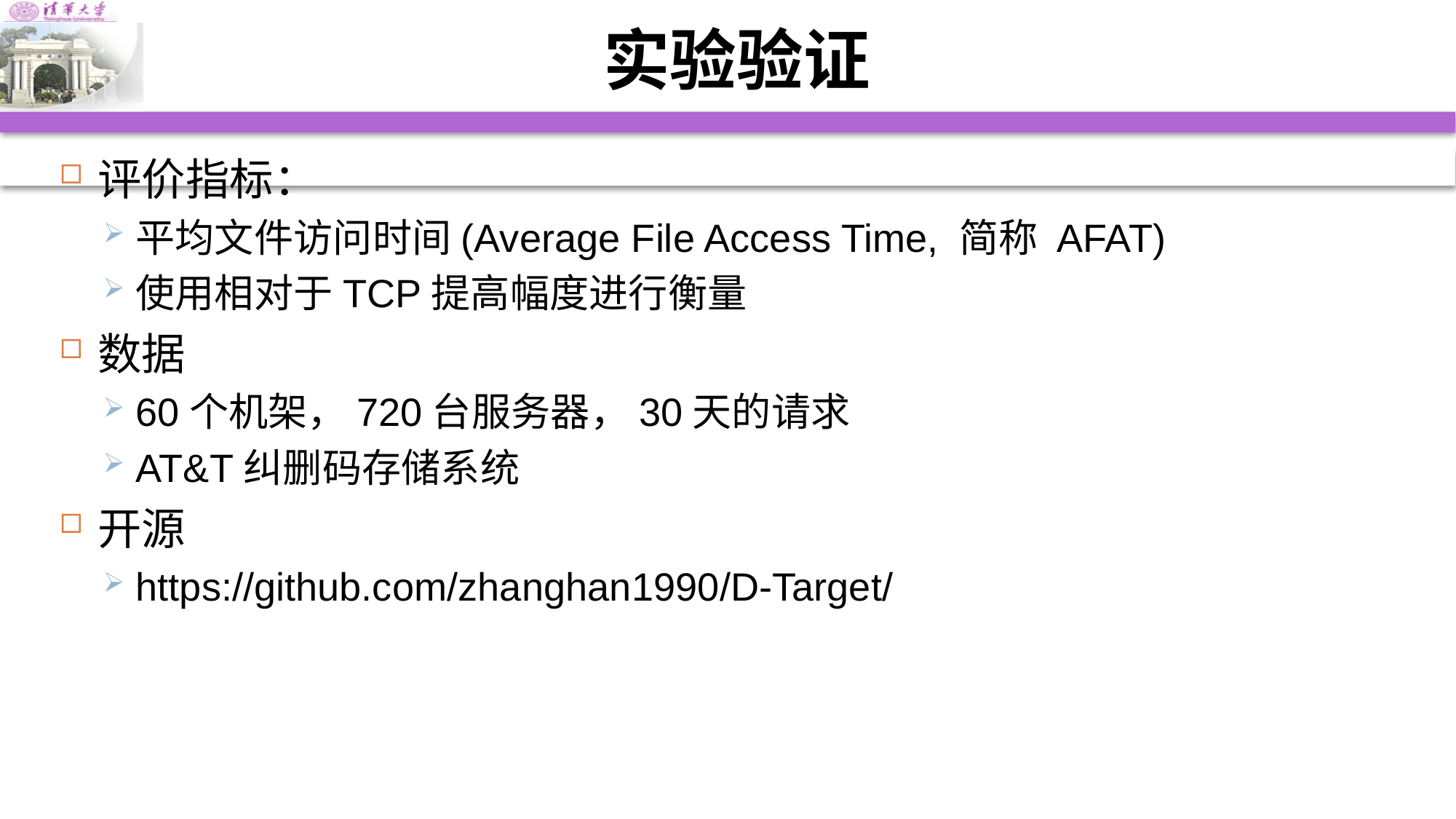

# 实验验证
评价指标：
平均文件访问时间(Average File Access Time, 简称 AFAT)
使用相对于TCP提高幅度进行衡量
数据
60个机架，720台服务器，30天的请求
AT&T纠删码存储系统
开源
https://github.com/zhanghan1990/D-Target/